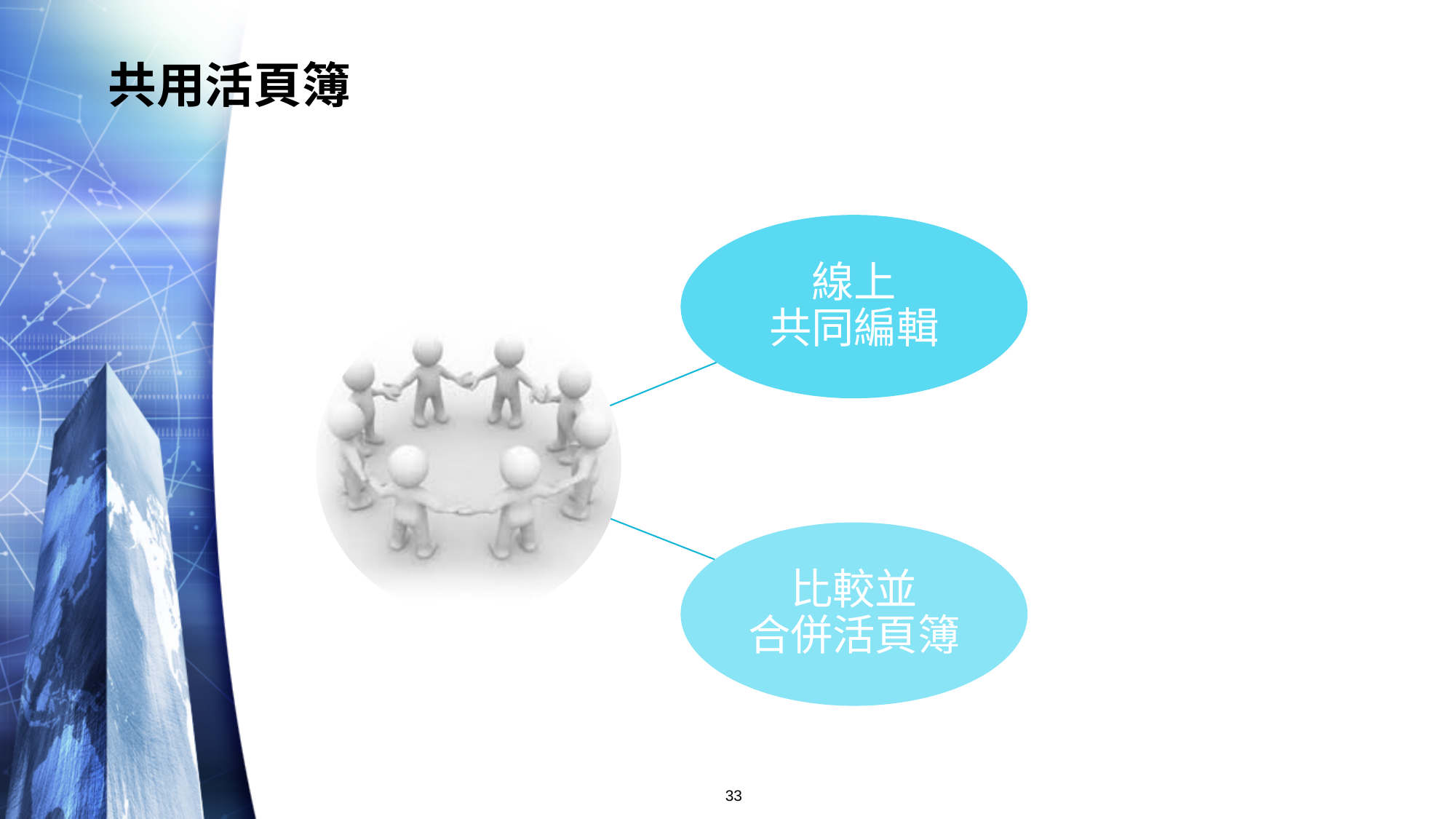

# 共用活頁簿
線上
共同編輯
比較並
合併活頁簿
33